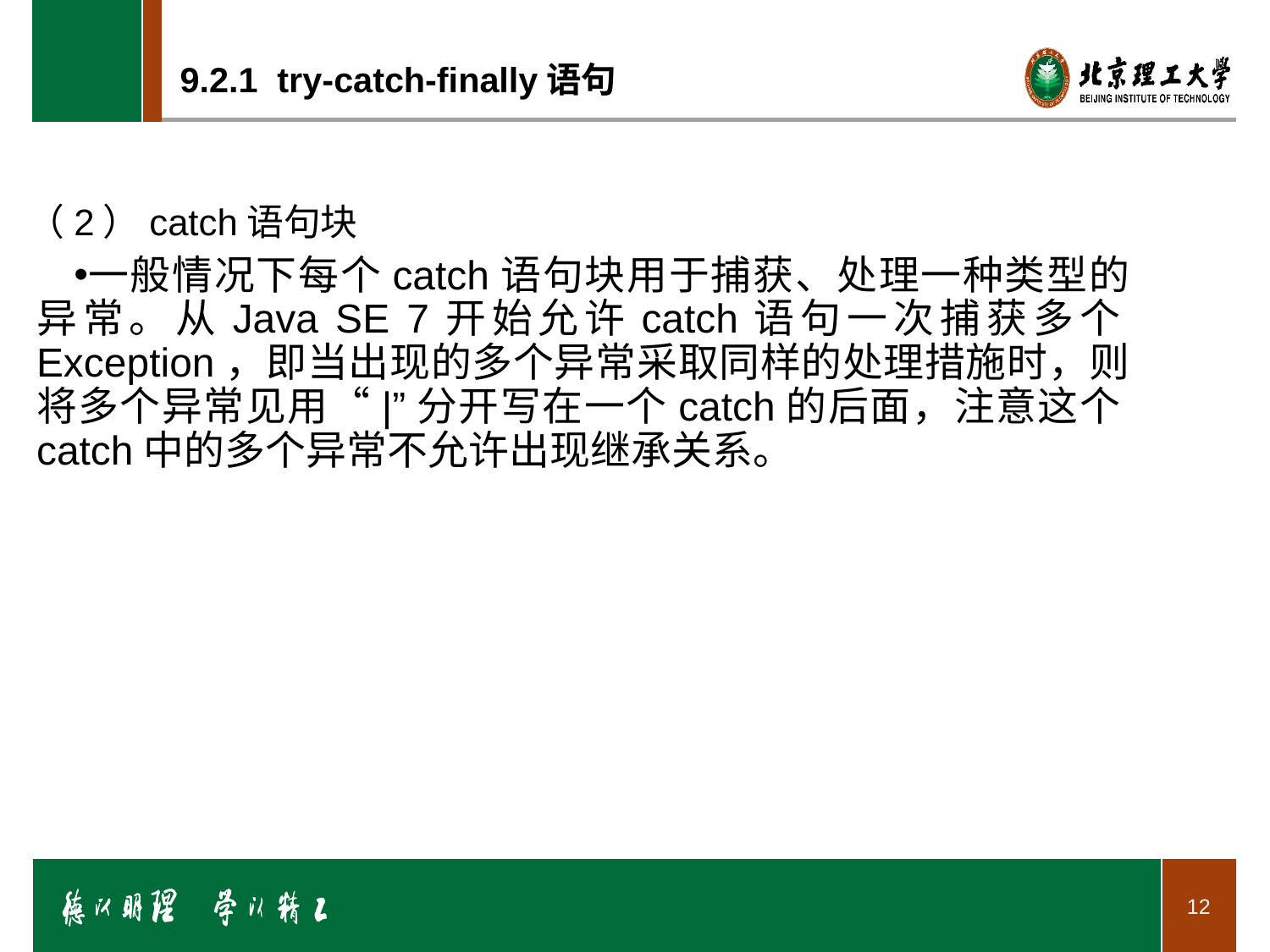

# 9.2.1  try-catch-finally语句
（2）catch语句块
一般情况下每个catch语句块用于捕获、处理一种类型的异常。从Java SE 7开始允许catch语句一次捕获多个Exception，即当出现的多个异常采取同样的处理措施时，则将多个异常见用“|”分开写在一个catch的后面，注意这个catch中的多个异常不允许出现继承关系。